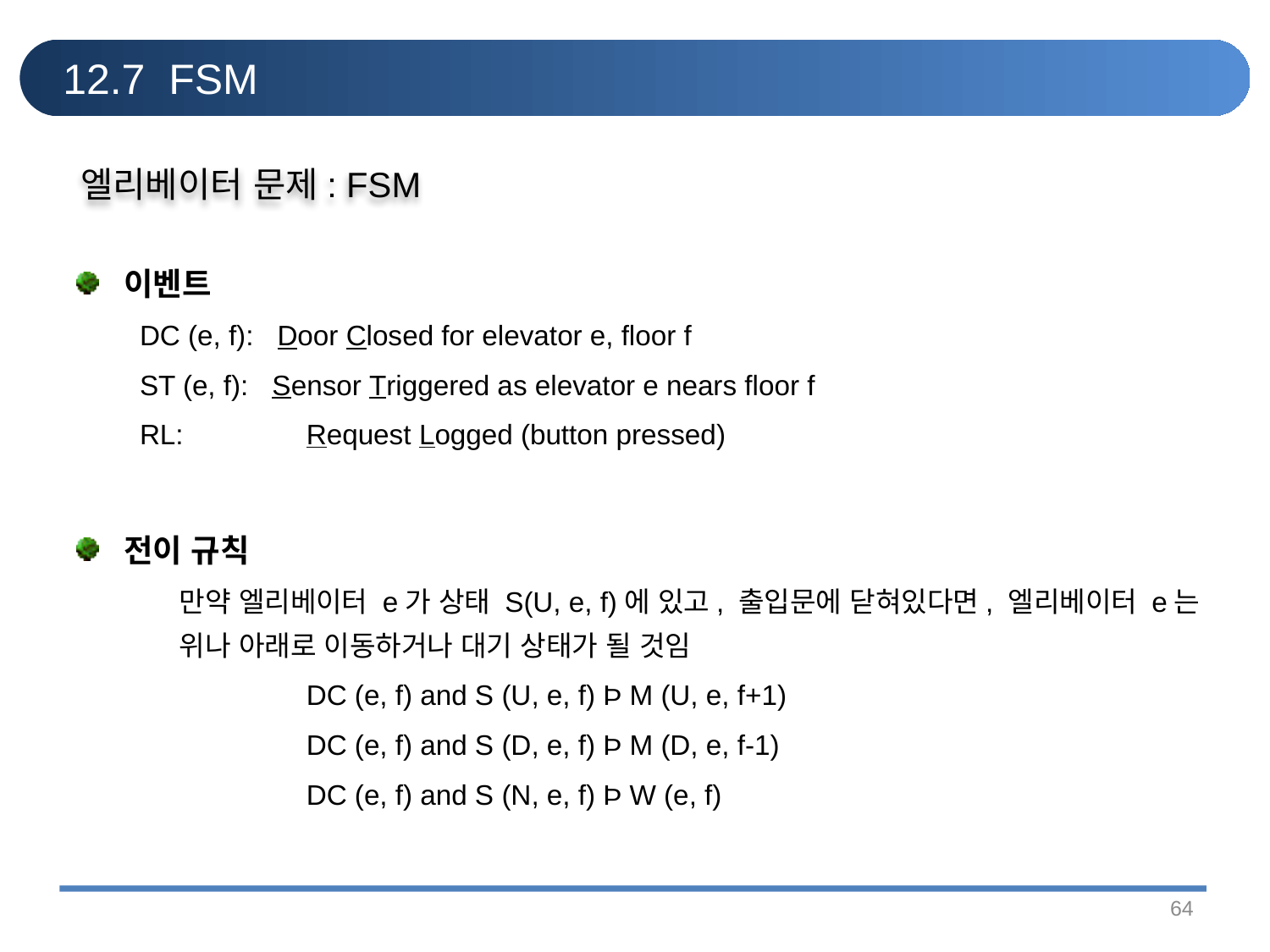

# 12.7  FSM
엘리베이터 문제: FSM
이벤트
DC (e, f):   Door Closed for elevator e, floor f
ST (e, f):   Sensor Triggered as elevator e nears floor f
RL:  	Request Logged (button pressed)

전이 규칙
	만약 엘리베이터 e가 상태 S(U, e, f)에 있고, 출입문에 닫혀있다면, 엘리베이터 e는 위나 아래로 이동하거나 대기 상태가 될 것임
		DC (e, f) and S (U, e, f) Þ M (U, e, f+1)
		DC (e, f) and S (D, e, f) Þ M (D, e, f-1)
		DC (e, f) and S (N, e, f) Þ W (e, f)
64